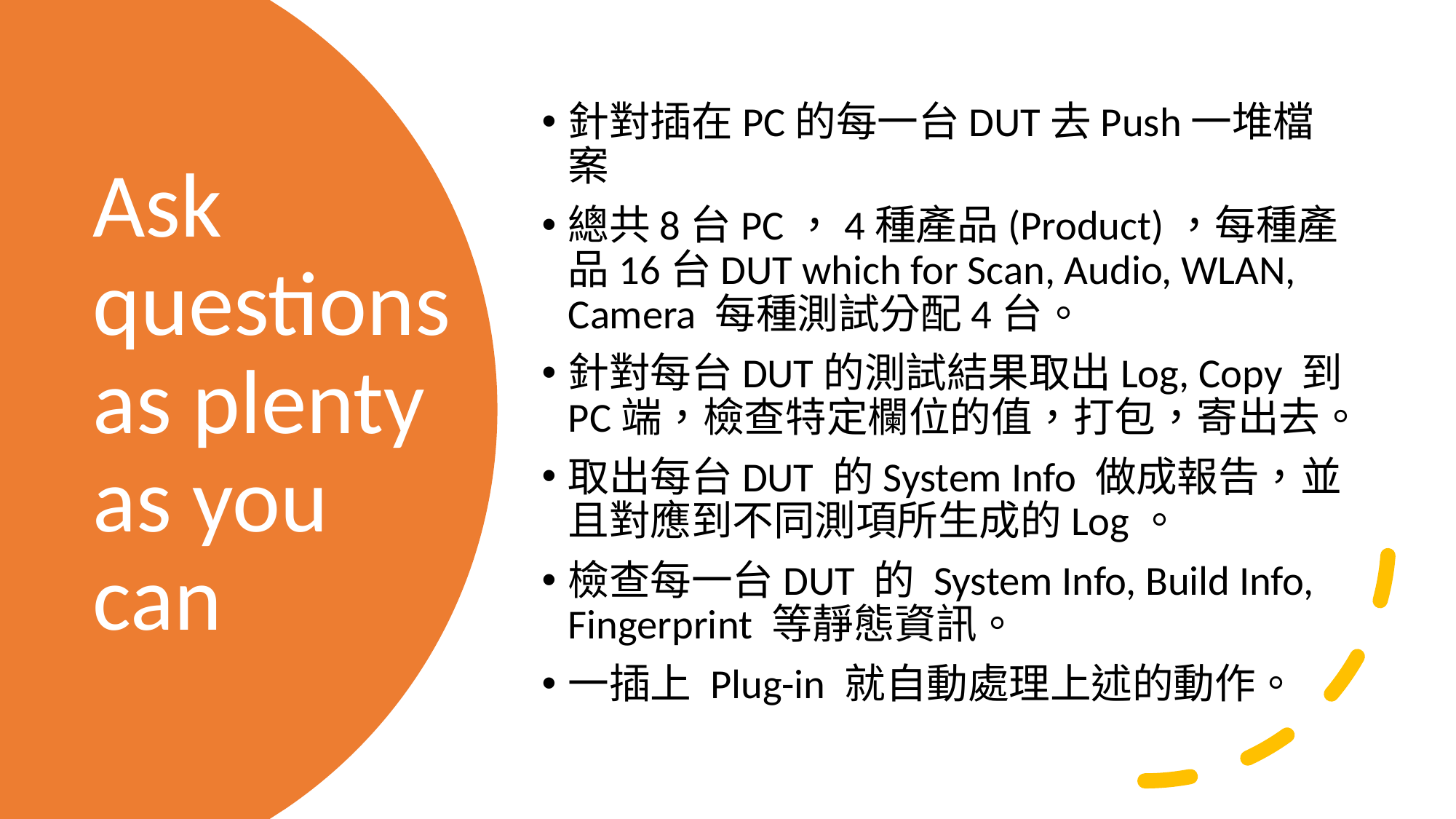

針對插在PC的每一台DUT去Push一堆檔案
總共8台PC，4種產品(Product)，每種產品16台DUT which for Scan, Audio, WLAN, Camera 每種測試分配4台。
針對每台DUT的測試結果取出Log, Copy 到PC端，檢查特定欄位的值，打包，寄出去。
取出每台DUT 的System Info 做成報告，並且對應到不同測項所生成的Log。
檢查每一台DUT 的 System Info, Build Info, Fingerprint 等靜態資訊。
一插上 Plug-in 就自動處理上述的動作。
# Ask questions as plenty as you can